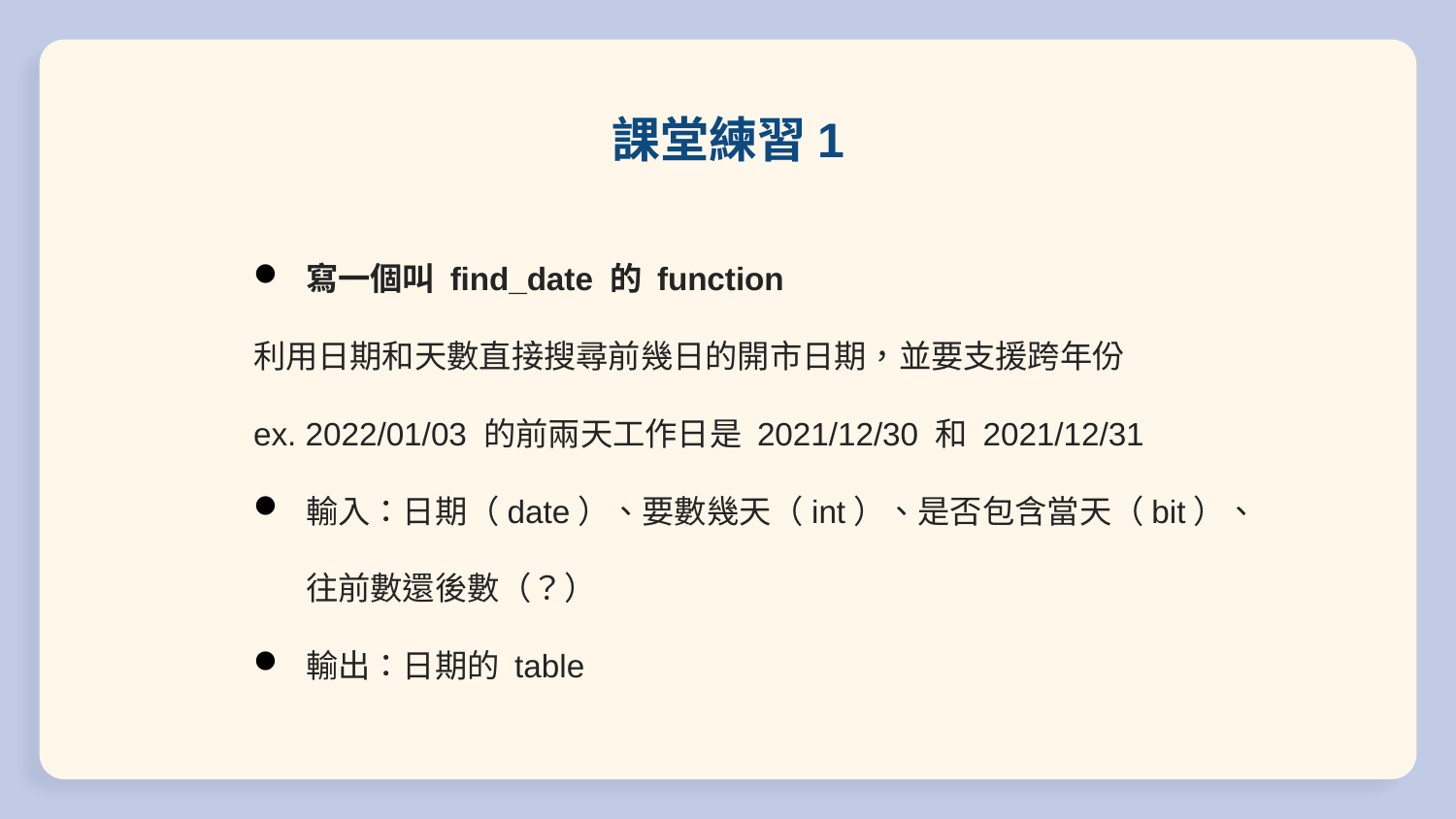

# 課堂練習1
寫一個叫 find_date 的 function
利用日期和天數直接搜尋前幾日的開市日期，並要支援跨年份
ex. 2022/01/03 的前兩天工作日是 2021/12/30 和 2021/12/31
輸入：日期（date）、要數幾天（int）、是否包含當天（bit）、往前數還後數（？）
輸出：日期的 table